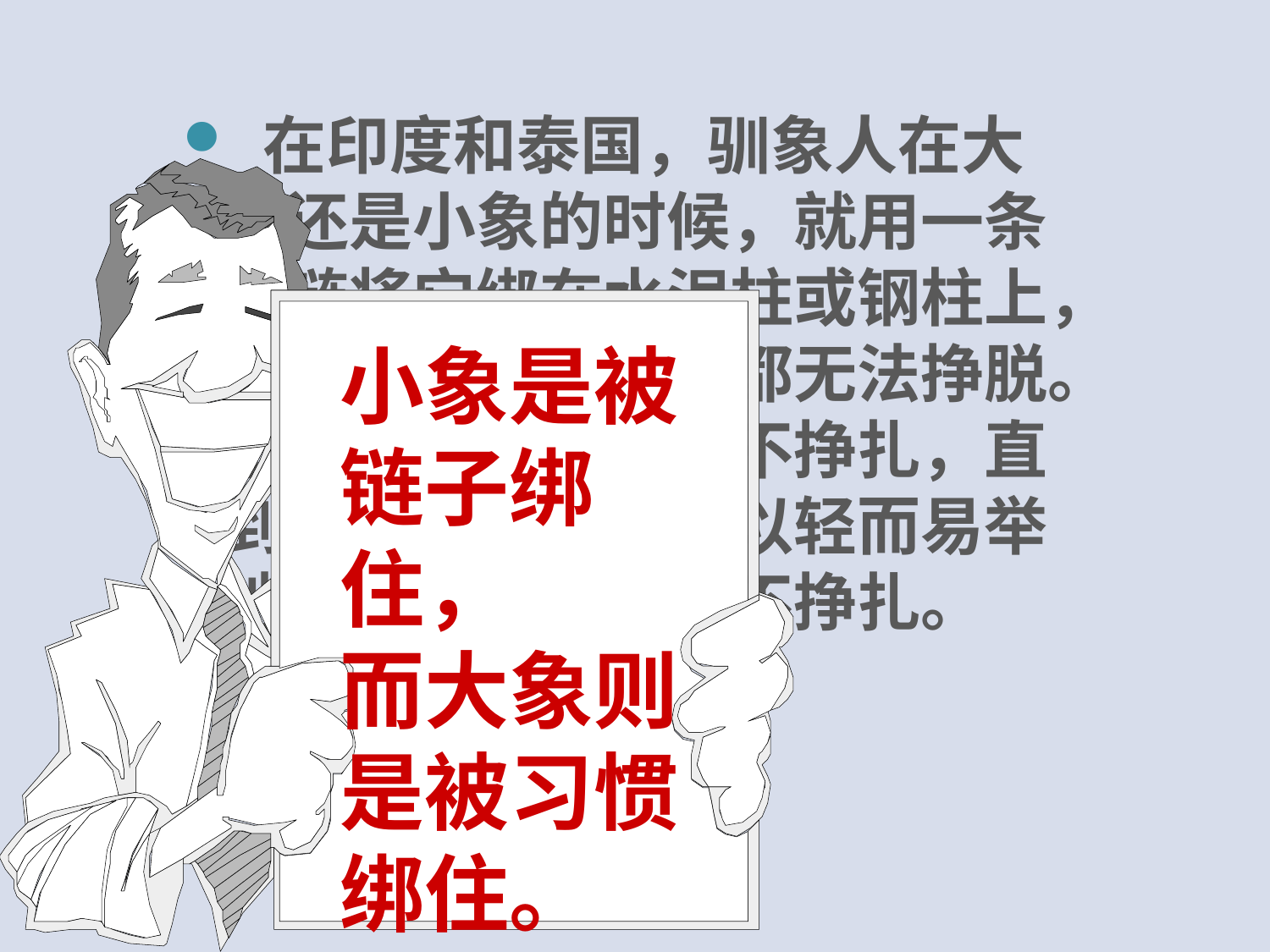

在印度和泰国，驯象人在大象还是小象的时候，就用一条铁链将它绑在水泥柱或钢柱上，无论小象怎么挣扎都无法挣脱。小象渐渐地习惯了不挣扎，直到长成了大象，可以轻而易举地挣脱链子时，也不挣扎。

小象是被链子绑住，
而大象则是被习惯绑住。